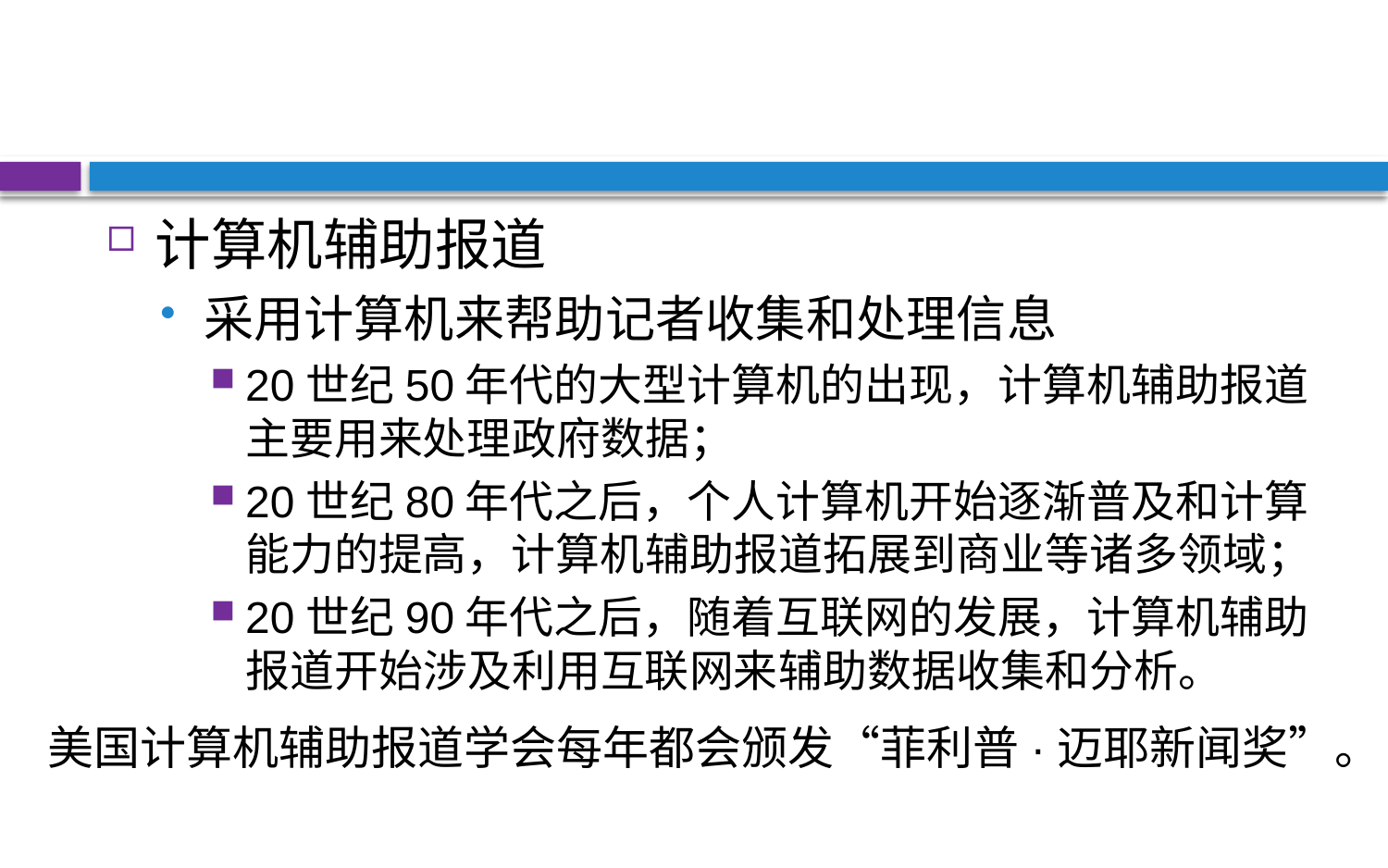

#
计算机辅助报道
采用计算机来帮助记者收集和处理信息
20世纪50年代的大型计算机的出现，计算机辅助报道主要用来处理政府数据；
20世纪80年代之后，个人计算机开始逐渐普及和计算能力的提高，计算机辅助报道拓展到商业等诸多领域；
20世纪90年代之后，随着互联网的发展，计算机辅助报道开始涉及利用互联网来辅助数据收集和分析。
美国计算机辅助报道学会每年都会颁发“菲利普·迈耶新闻奖”。